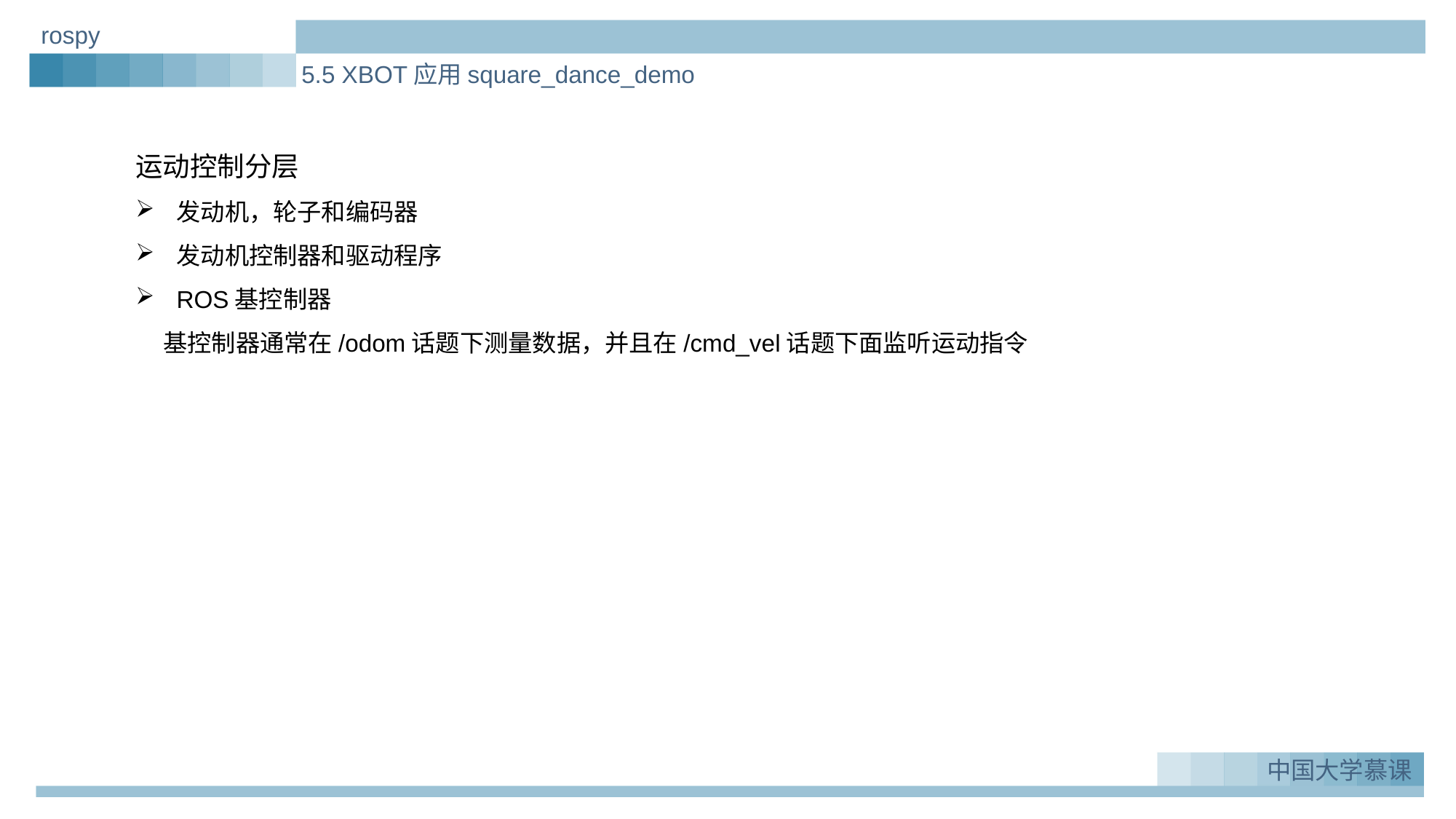

rospy
5.5 XBOT应用square_dance_demo
运动控制分层
发动机，轮子和编码器
发动机控制器和驱动程序
ROS基控制器
    基控制器通常在/odom话题下测量数据，并且在/cmd_vel话题下面监听运动指令
中国大学慕课